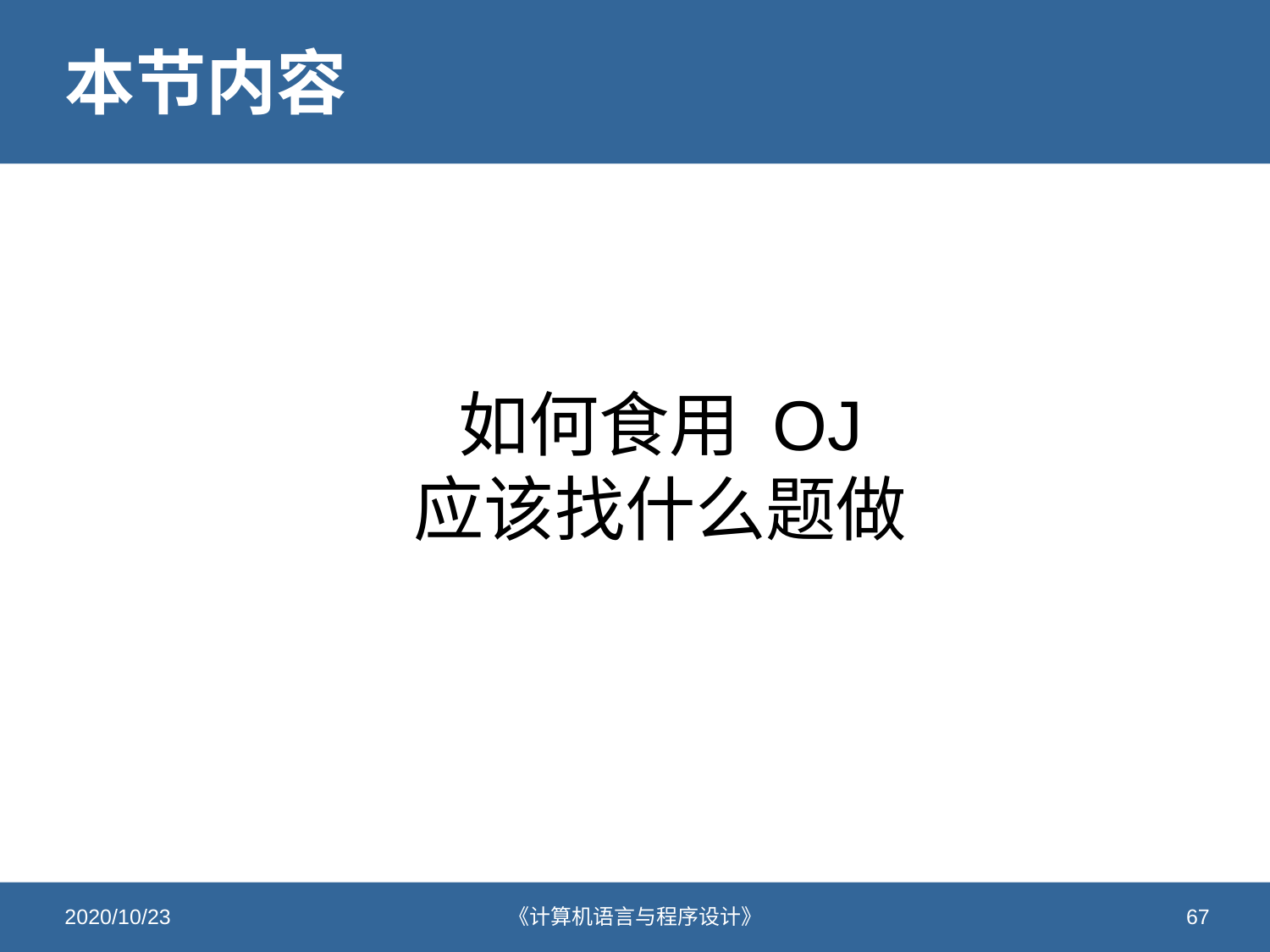

# 本节内容
如何食用 OJ
应该找什么题做
2020/10/23
《计算机语言与程序设计》
67